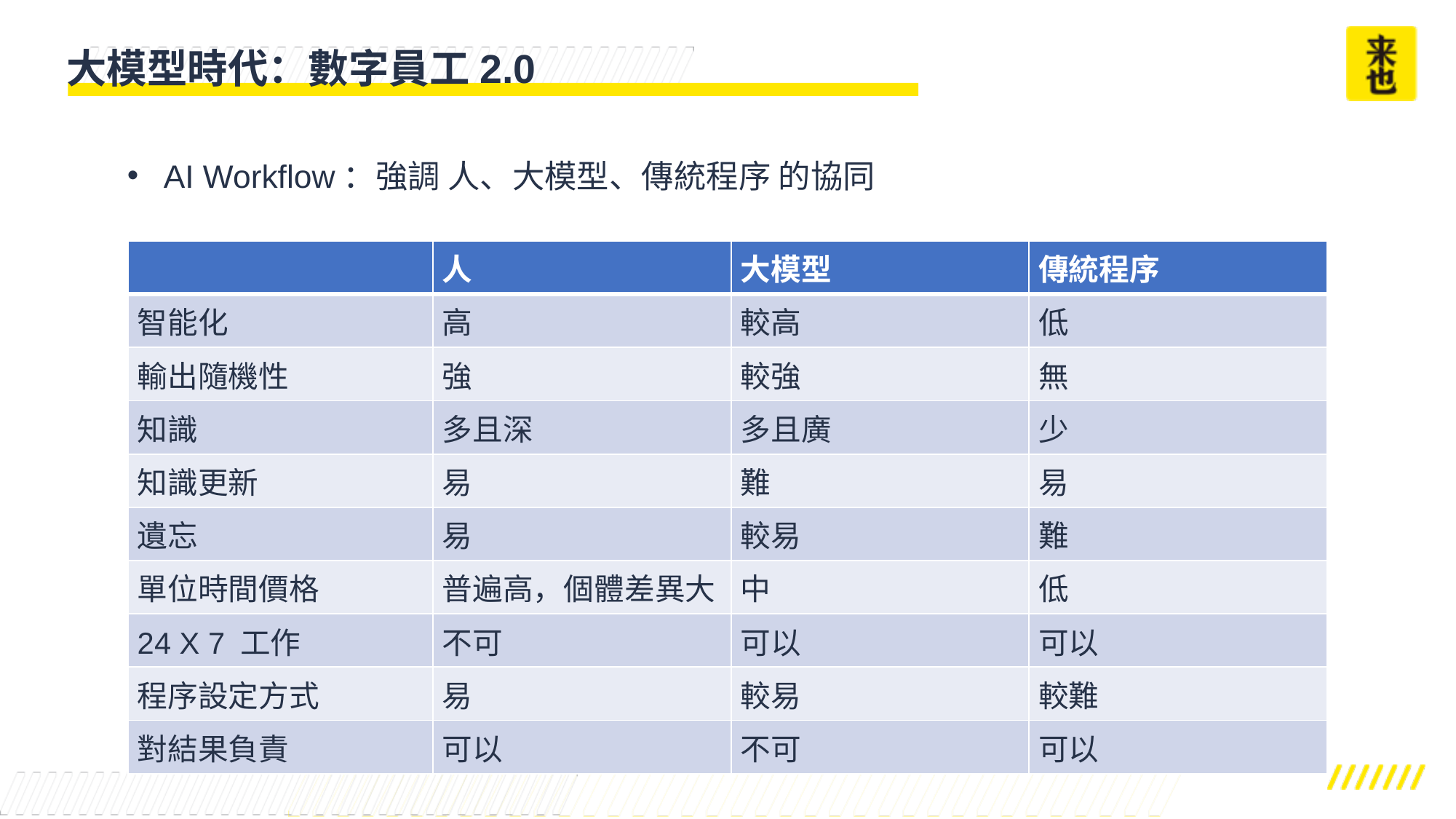

大模型時代：數字員工2.0

AI Workflow：強調 人、大模型、傳統程序 的協同
|  | 人 | 大模型 | 傳統程序 |
| --- | --- | --- | --- |
| 智能化 | 高 | 較高 | 低 |
| 輸出隨機性 | 強 | 較強 | 無 |
| 知識 | 多且深 | 多且廣 | 少 |
| 知識更新 | 易 | 難 | 易 |
| 遺忘 | 易 | 較易 | 難 |
| 單位時間價格 | 普遍高，個體差異大 | 中 | 低 |
| 24 X 7 工作 | 不可 | 可以 | 可以 |
| 程序設定方式 | 易 | 較易 | 較難 |
| 對結果負責 | 可以 | 不可 | 可以 |